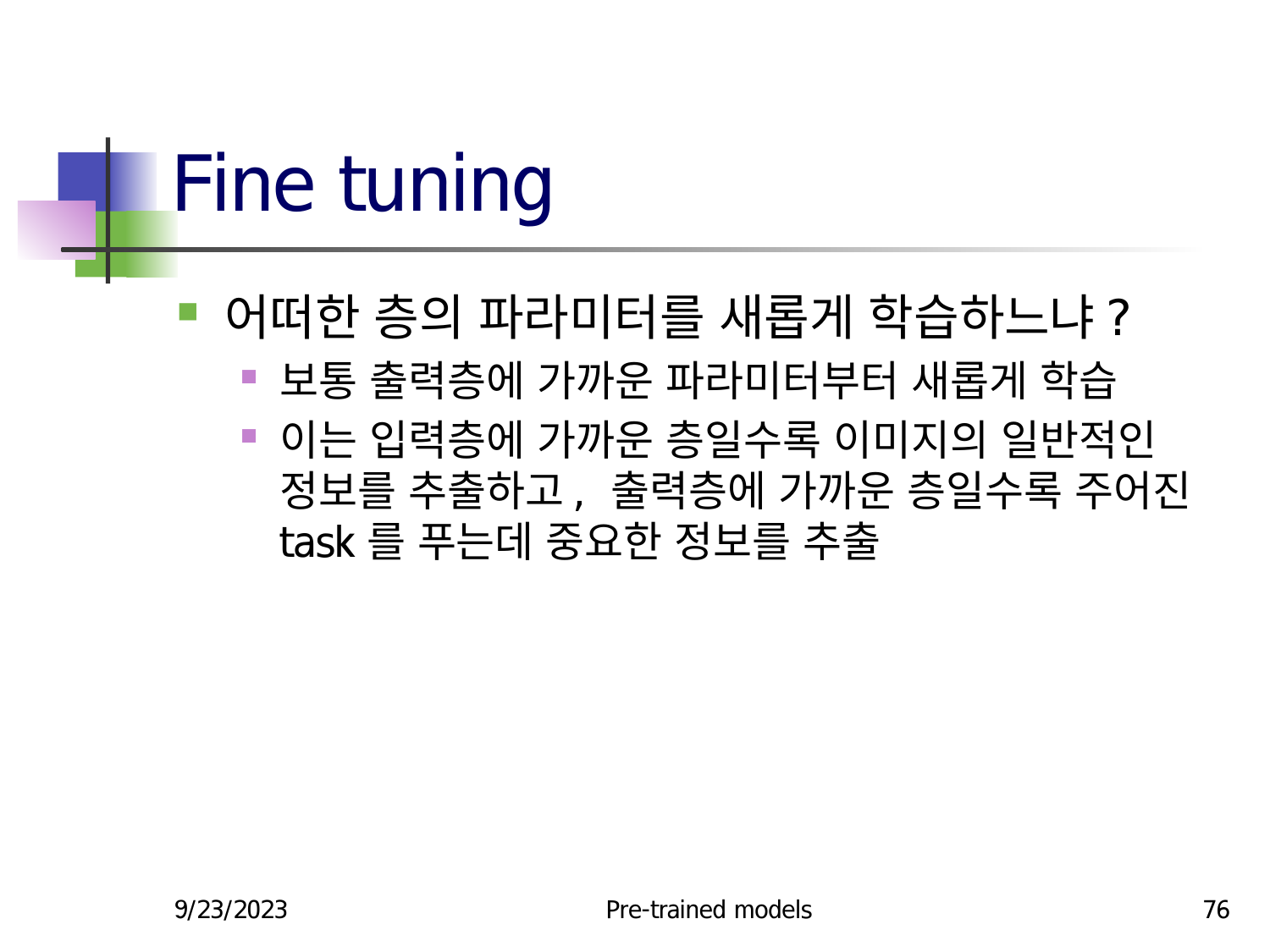

# Fine tuning
어떠한 층의 파라미터를 새롭게 학습하느냐?
보통 출력층에 가까운 파라미터부터 새롭게 학습
이는 입력층에 가까운 층일수록 이미지의 일반적인 정보를 추출하고, 출력층에 가까운 층일수록 주어진 task를 푸는데 중요한 정보를 추출
9/23/2023
Pre-trained models
76